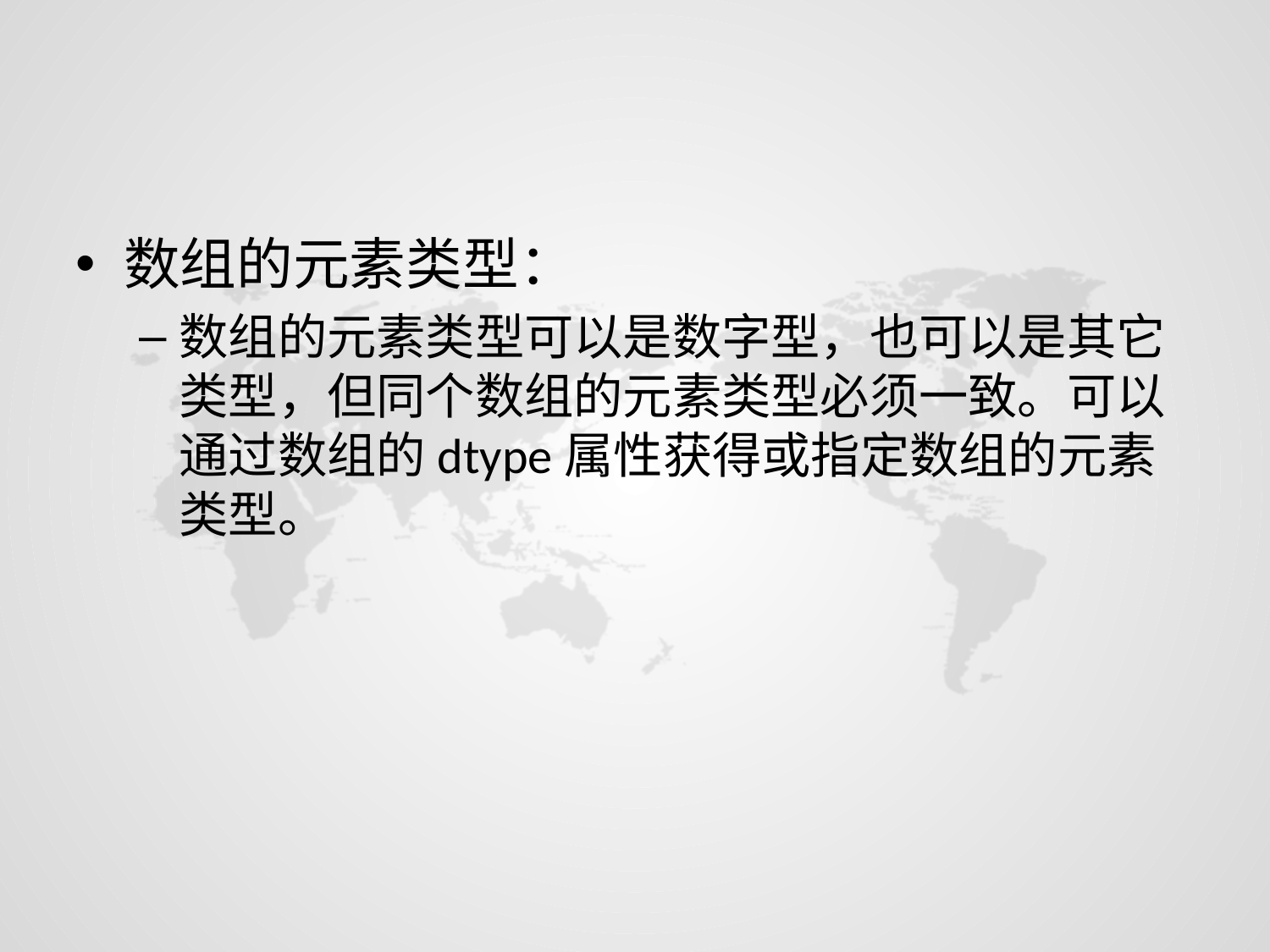

#
数组的元素类型：
数组的元素类型可以是数字型，也可以是其它类型，但同个数组的元素类型必须一致。可以通过数组的dtype属性获得或指定数组的元素类型。